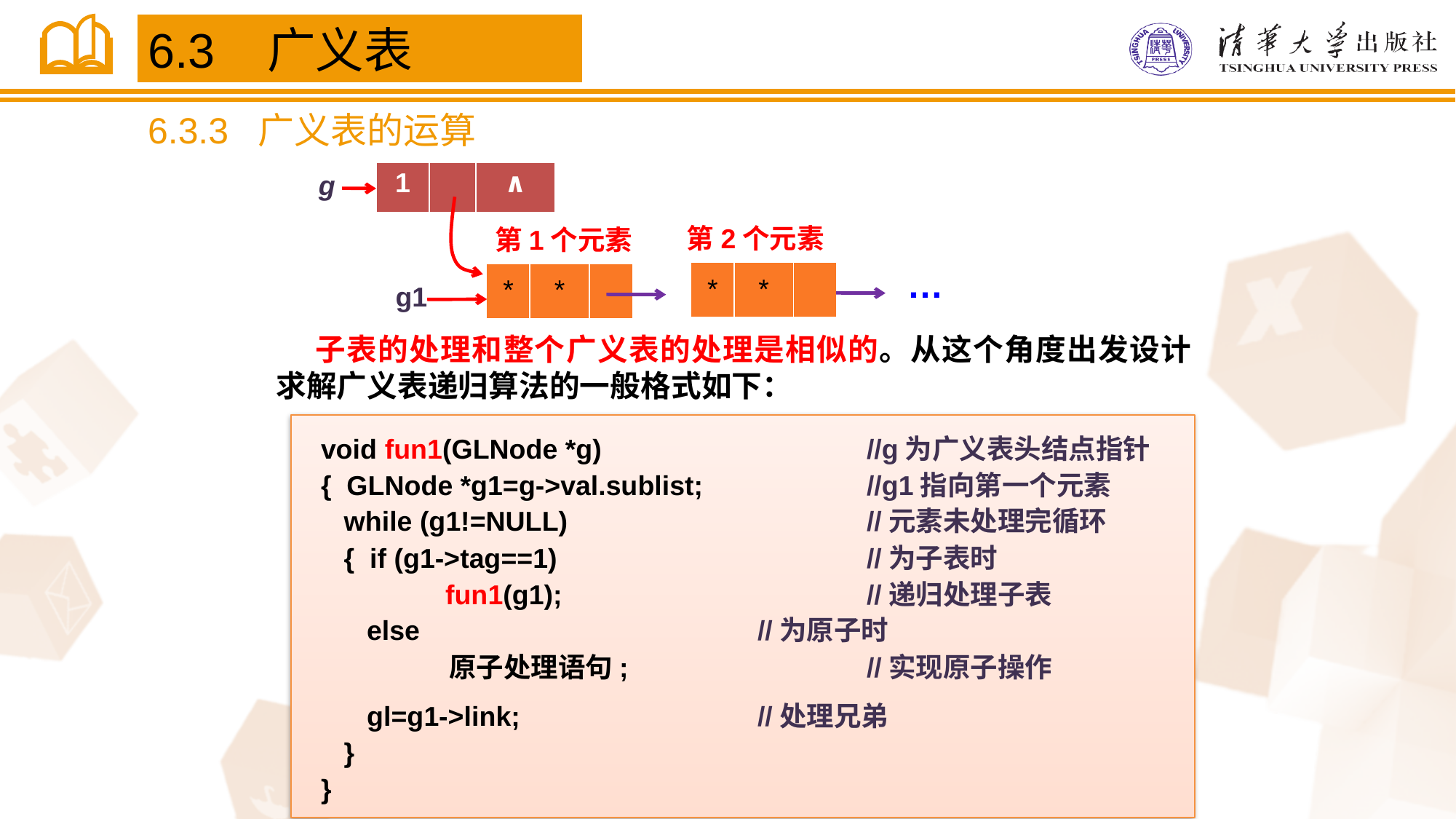

6.3   广义表
6.3.3  广义表的运算
g
| 1 |  | ∧ |
| --- | --- | --- |

第2个元素
第1个元素
…
| \* | \* |  |
| --- | --- | --- |
| \* | \* |  |
| --- | --- | --- |
g1
    子表的处理和整个广义表的处理是相似的。从这个角度出发设计求解广义表递归算法的一般格式如下：
void fun1(GLNode *g)			//g为广义表头结点指针
{  GLNode *g1=g->val.sublist;		//g1指向第一个元素
   while (g1!=NULL)			//元素未处理完循环
   {  if (g1->tag==1)			//为子表时
 	  fun1(g1);			//递归处理子表
      else				//为原子时
	  原子处理语句;			//实现原子操作
      gl=g1->link;			//处理兄弟
   }
}